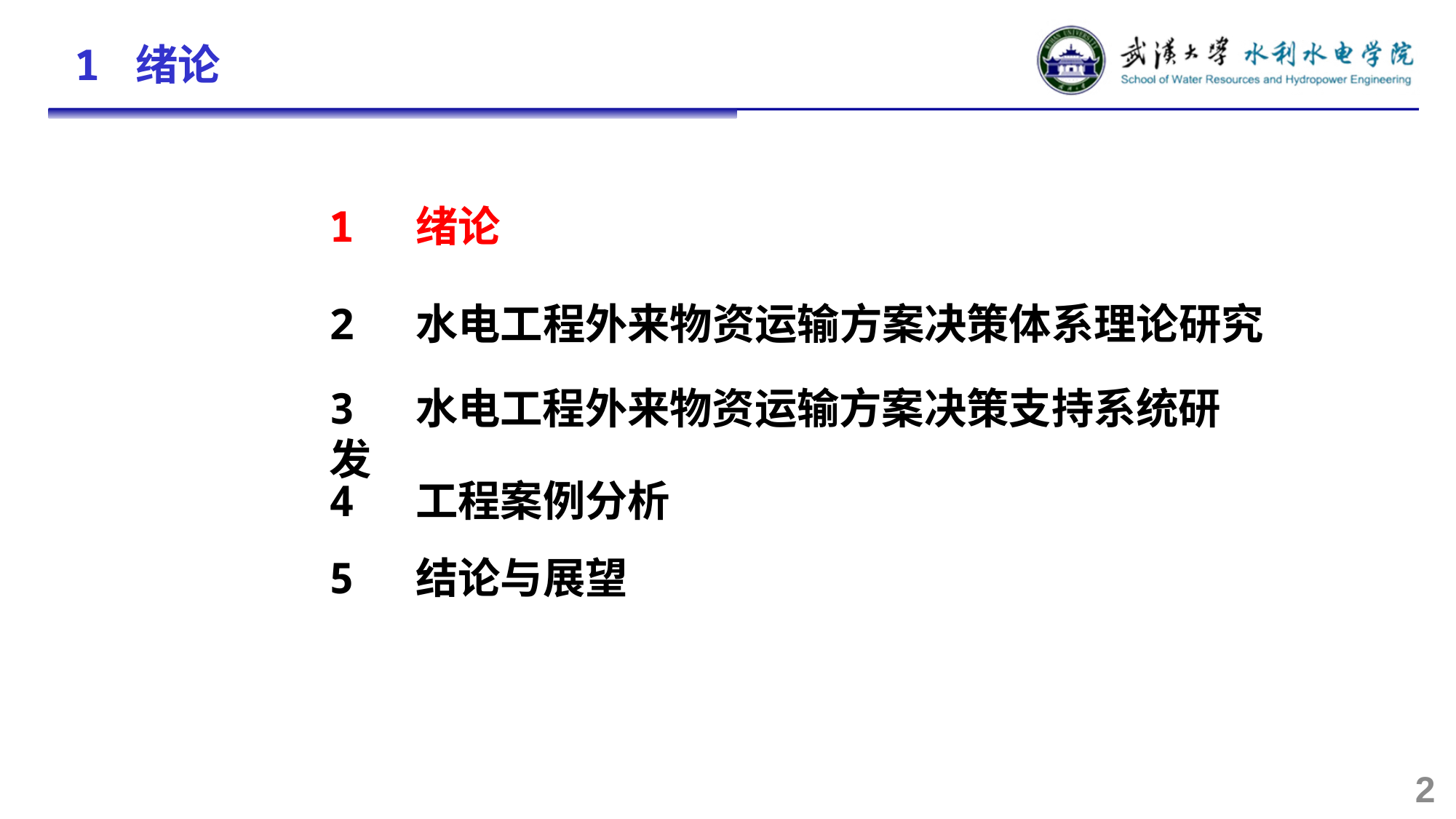

1 绪论
1  绪论
2  水电工程外来物资运输方案决策体系理论研究
3  水电工程外来物资运输方案决策支持系统研发
4  工程案例分析
5  结论与展望
2